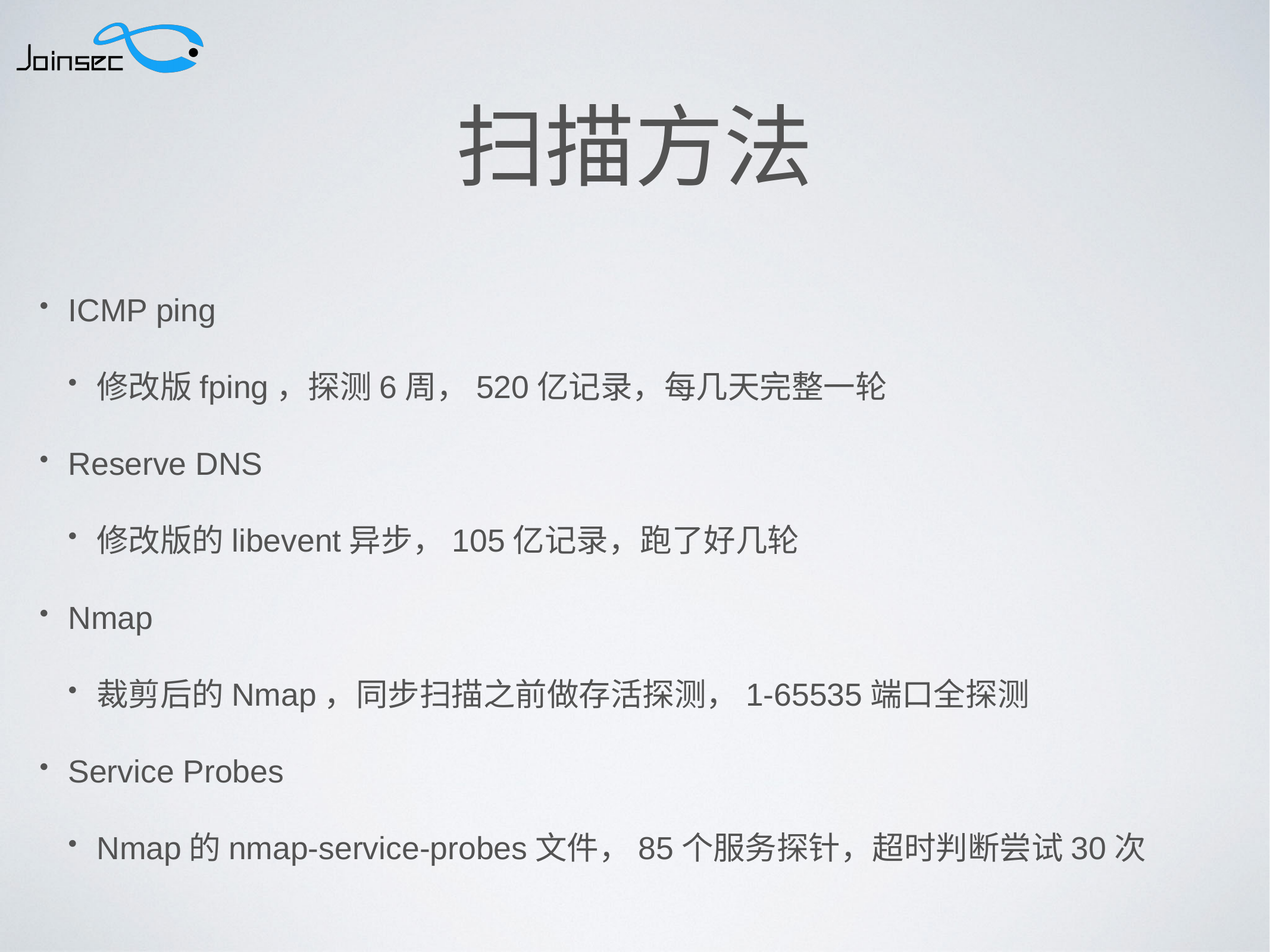

# 扫描方法
ICMP ping
修改版fping，探测6周，520亿记录，每几天完整一轮
Reserve DNS
修改版的libevent异步，105亿记录，跑了好几轮
Nmap
裁剪后的Nmap，同步扫描之前做存活探测，1-65535端口全探测
Service Probes
Nmap的nmap-service-probes文件，85个服务探针，超时判断尝试30次